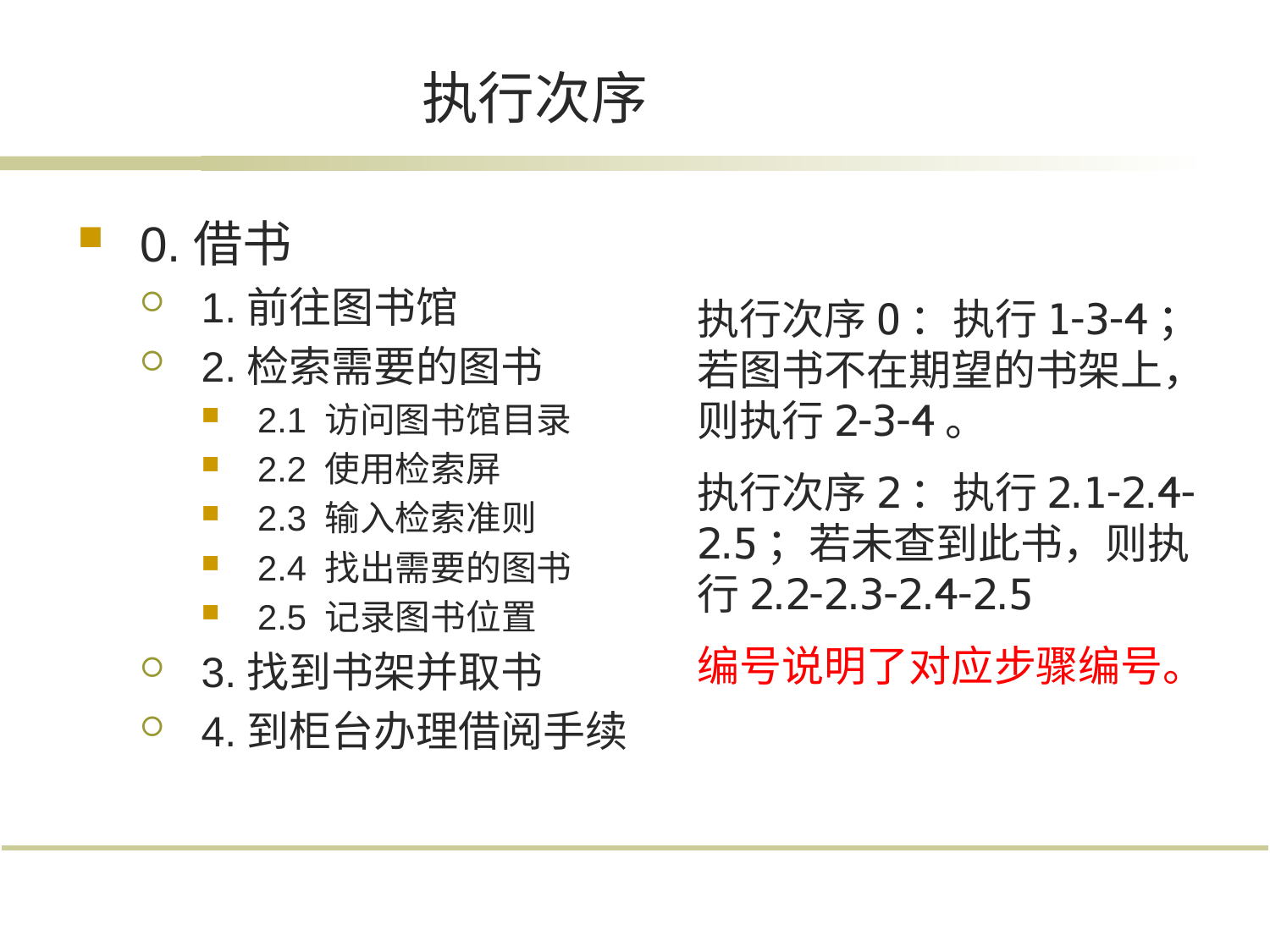

# 执行次序
0.借书
1.前往图书馆
2.检索需要的图书
2.1 访问图书馆目录
2.2 使用检索屏
2.3 输入检索准则
2.4 找出需要的图书
2.5 记录图书位置
3.找到书架并取书
4.到柜台办理借阅手续
执行次序0：执行1-3-4；若图书不在期望的书架上，则执行2-3-4。
执行次序2：执行2.1-2.4-2.5；若未查到此书，则执行2.2-2.3-2.4-2.5
编号说明了对应步骤编号。